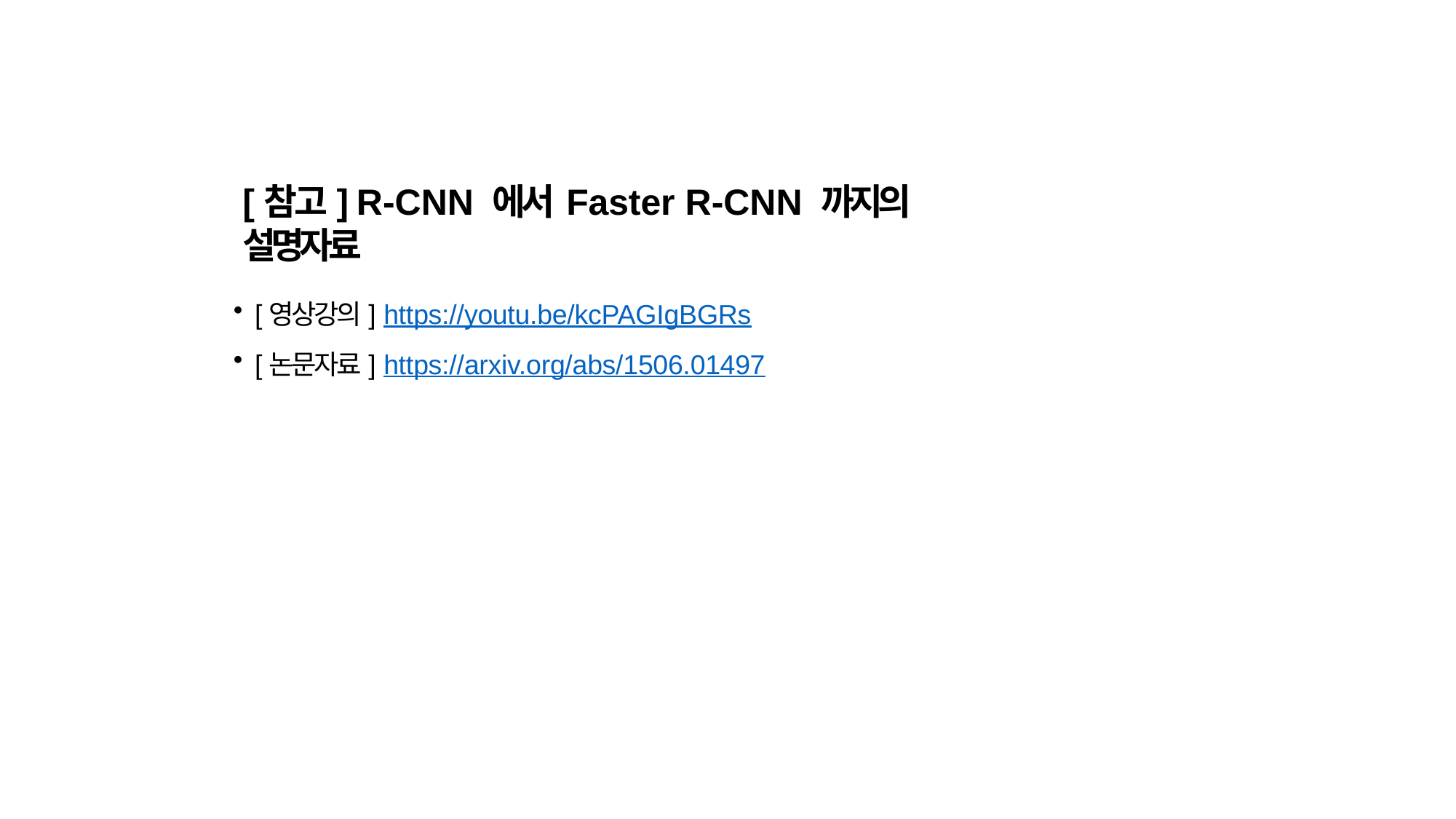

[참고] R-CNN 에서 Faster R-CNN 까지의 설명자료
[영상강의] https://youtu.be/kcPAGIgBGRs
[논문자료] https://arxiv.org/abs/1506.01497